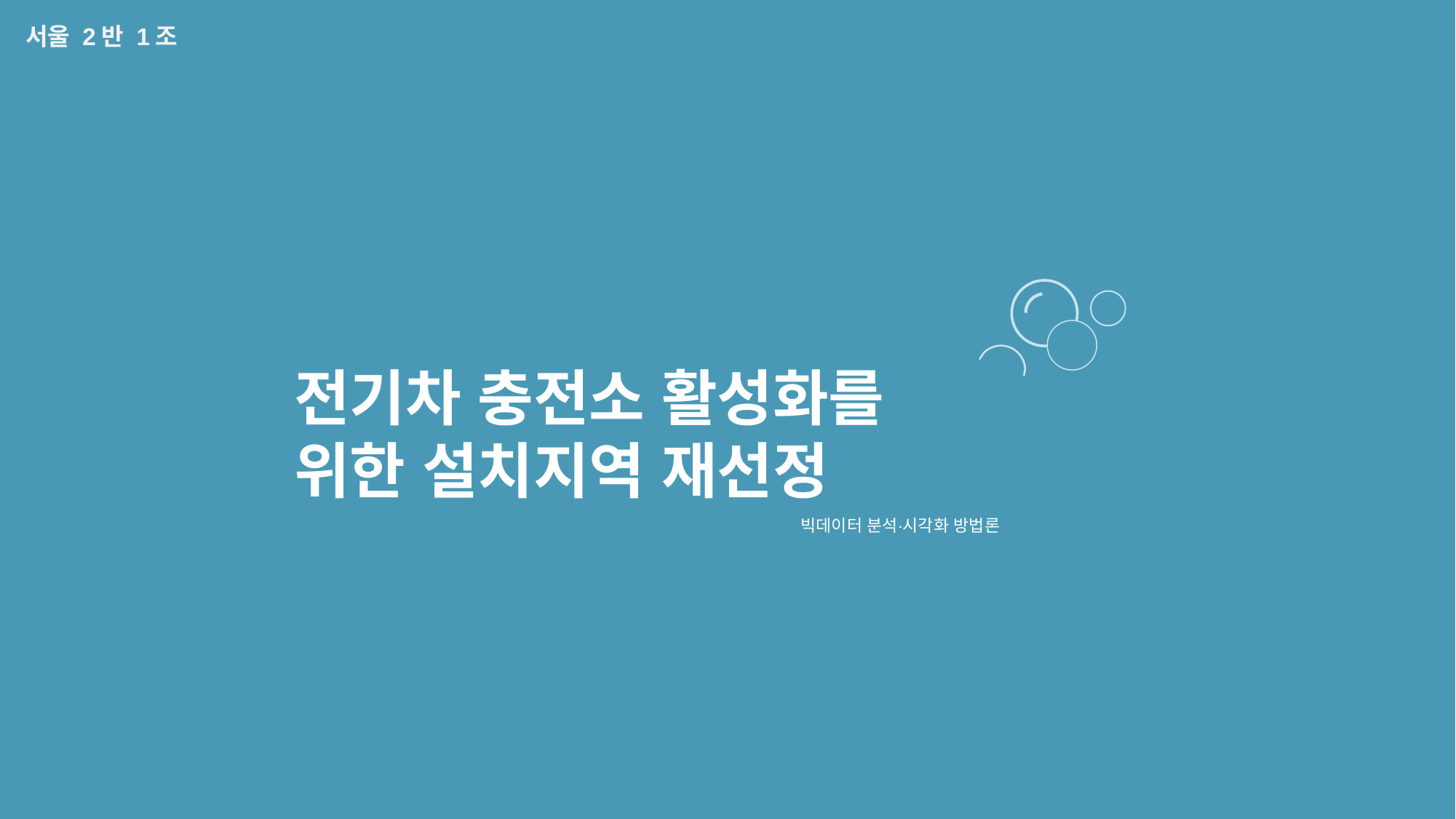

서울 2반 1조

전기차 충전소 활성화를 위한 설치지역 재선정
빅데이터 분석∙시각화 방법론